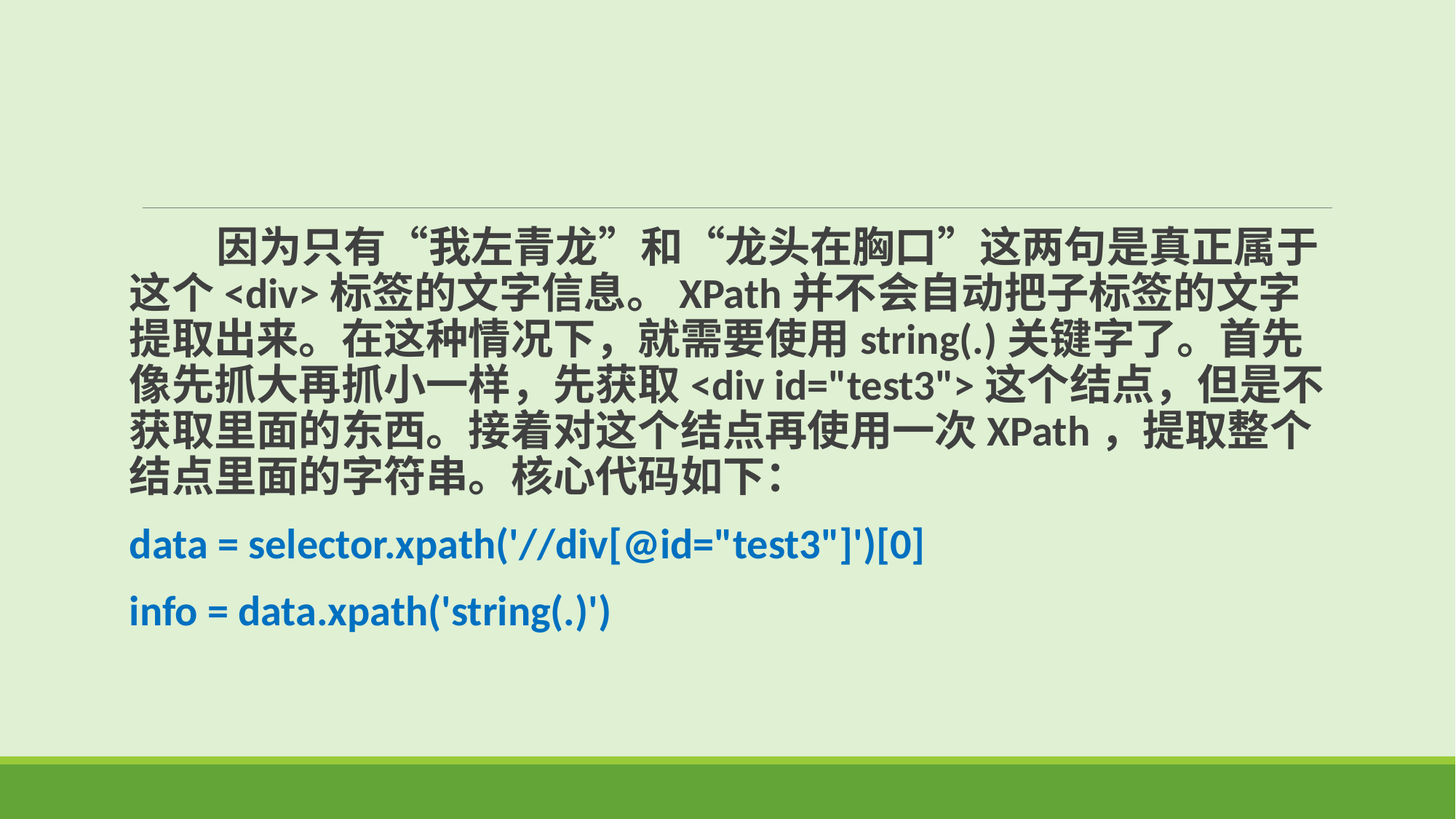

因为只有“我左青龙”和“龙头在胸口”这两句是真正属于这个<div>标签的文字信息。XPath并不会自动把子标签的文字提取出来。在这种情况下，就需要使用string(.)关键字了。首先像先抓大再抓小一样，先获取<div id="test3">这个结点，但是不获取里面的东西。接着对这个结点再使用一次XPath，提取整个结点里面的字符串。核心代码如下：
data = selector.xpath('//div[@id="test3"]')[0]
info = data.xpath('string(.)')